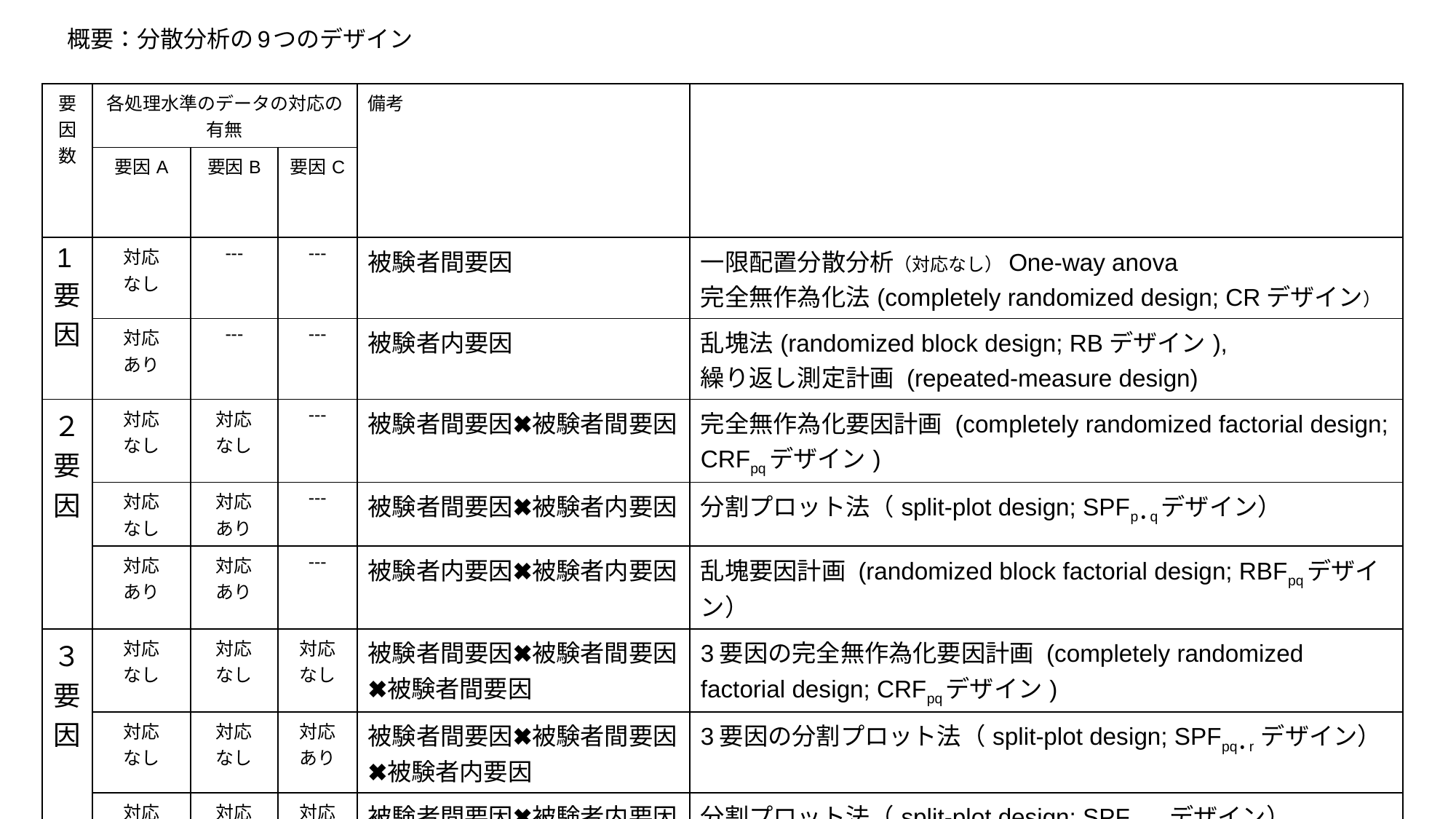

# 概要：分散分析の9つのデザイン
| 要因数 | 各処理水準のデータの対応の有無 |  |  | 備考 |  |
| --- | --- | --- | --- | --- | --- |
|  | 要因A | 要因B | 要因C |  |  |
| 1要因 | 対応 なし | --- | --- | 被験者間要因 | 一限配置分散分析（対応なし）One-way anova 完全無作為化法(completely randomized design; CRデザイン） |
|  | 対応 あり | --- | --- | 被験者内要因 | 乱塊法(randomized block design; RBデザイン), 繰り返し測定計画 (repeated-measure design) |
| ２要因 | 対応 なし | 対応 なし | --- | 被験者間要因✖️被験者間要因 | 完全無作為化要因計画 (completely randomized factorial design; CRFpqデザイン) |
|  | 対応 なし | 対応 あり | --- | 被験者間要因✖️被験者内要因 | 分割プロット法（split-plot design; SPFp・qデザイン） |
|  | 対応 あり | 対応 あり | --- | 被験者内要因✖️被験者内要因 | 乱塊要因計画 (randomized block factorial design; RBFpqデザイン） |
| ３要因 | 対応 なし | 対応 なし | 対応 なし | 被験者間要因✖️被験者間要因✖️被験者間要因 | 3要因の完全無作為化要因計画 (completely randomized factorial design; CRFpqデザイン) |
|  | 対応 なし | 対応 なし | 対応 あり | 被験者間要因✖️被験者間要因✖️被験者内要因 | 3要因の分割プロット法（split-plot design; SPFpq・r デザイン） |
|  | 対応 なし | 対応 あり | 対応 あり | 被験者間要因✖️被験者内要因✖️被験者内要因 | 分割プロット法（split-plot design; SPFp・qr デザイン） |
|  | 対応 あり | 対応 あり | 対応 あり | 被験者内要因✖️被験者内要因✖️被験者内要因 | 3要因の乱塊要因計画 (randomized block design; RBpqrデザイン） |